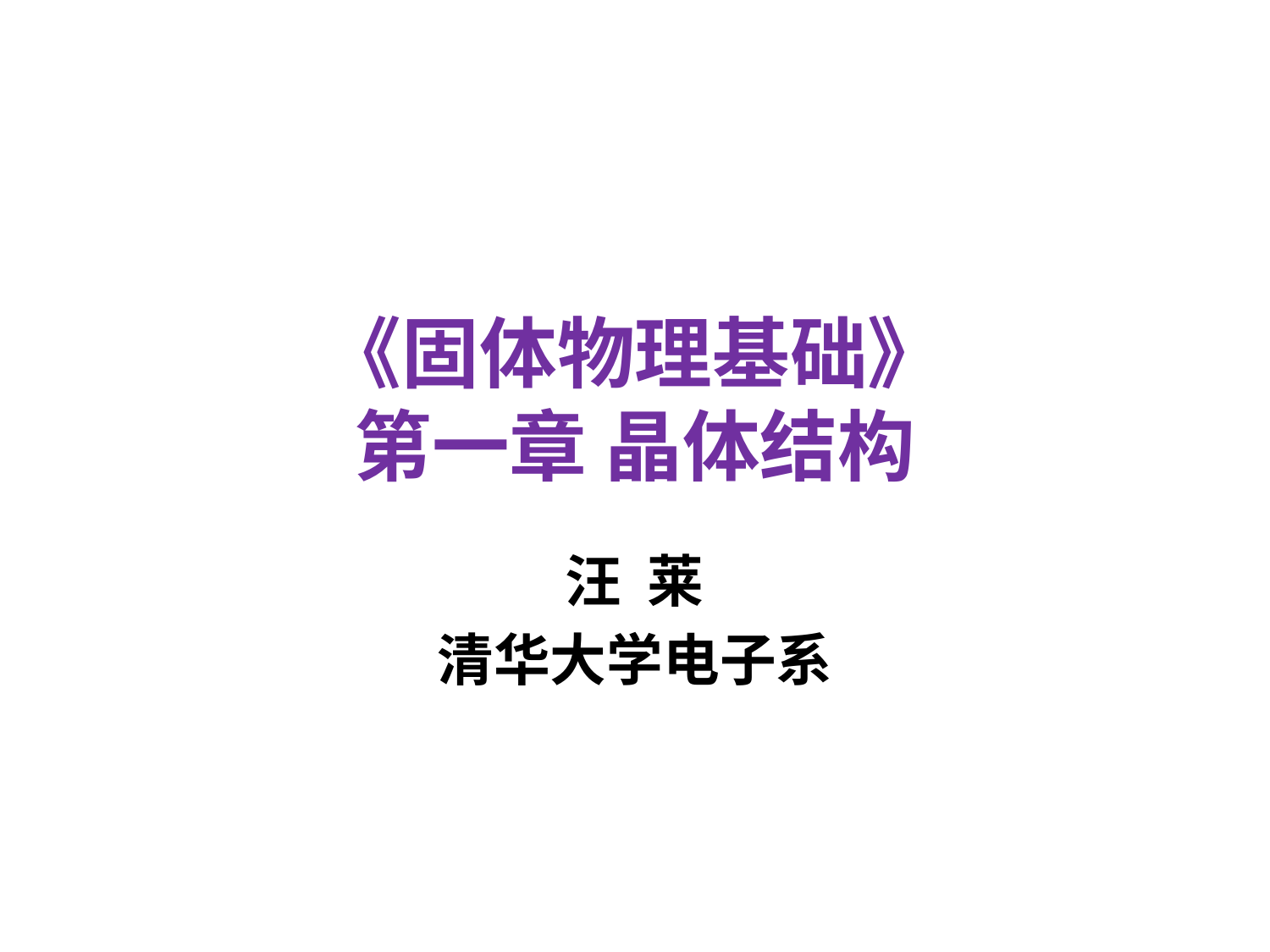

# 《固体物理基础》 第一章 晶体结构
汪  莱
清华大学电子系